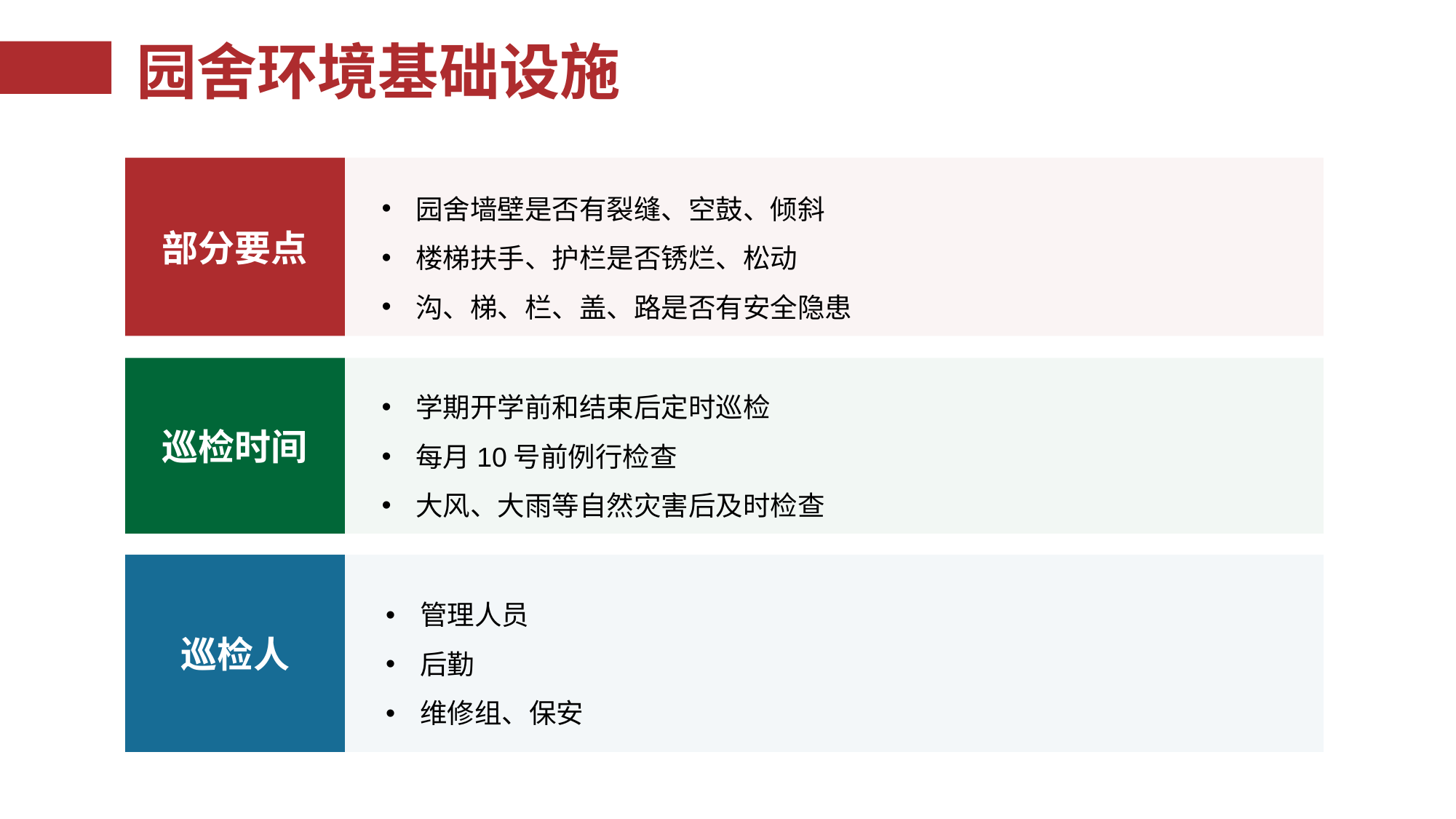

# 园舍环境基础设施

部分要点

园舍墙壁是否有裂缝、空鼓、倾斜
楼梯扶手、护栏是否锈烂、松动
沟、梯、栏、盖、路是否有安全隐患
巡检时间

学期开学前和结束后定时巡检
每月10号前例行检查
大风、大雨等自然灾害后及时检查
巡检人

管理人员
后勤
维修组、保安